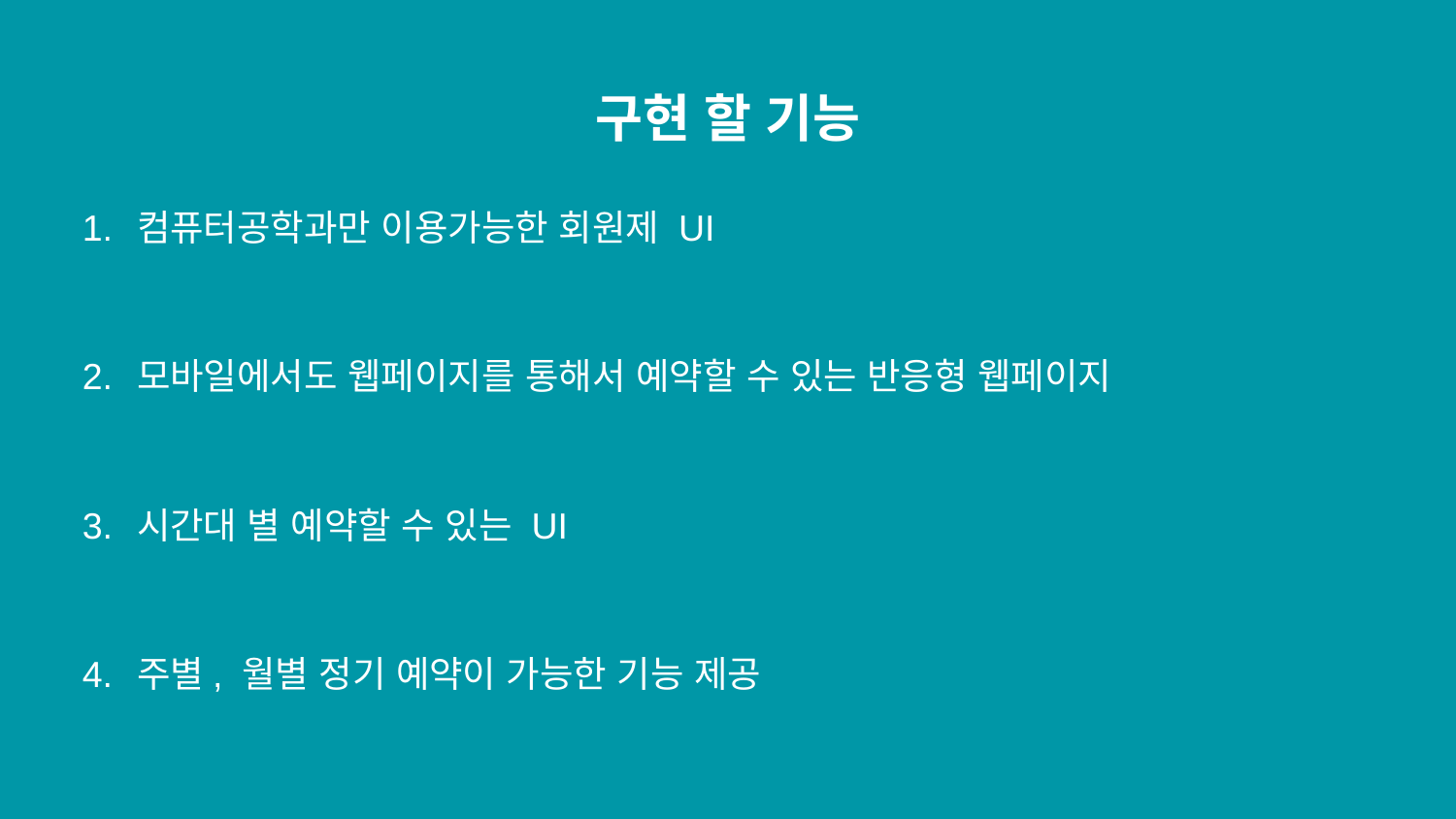

# 구현 할 기능
컴퓨터공학과만 이용가능한 회원제 UI

모바일에서도 웹페이지를 통해서 예약할 수 있는 반응형 웹페이지

시간대 별 예약할 수 있는 UI

주별, 월별 정기 예약이 가능한 기능 제공